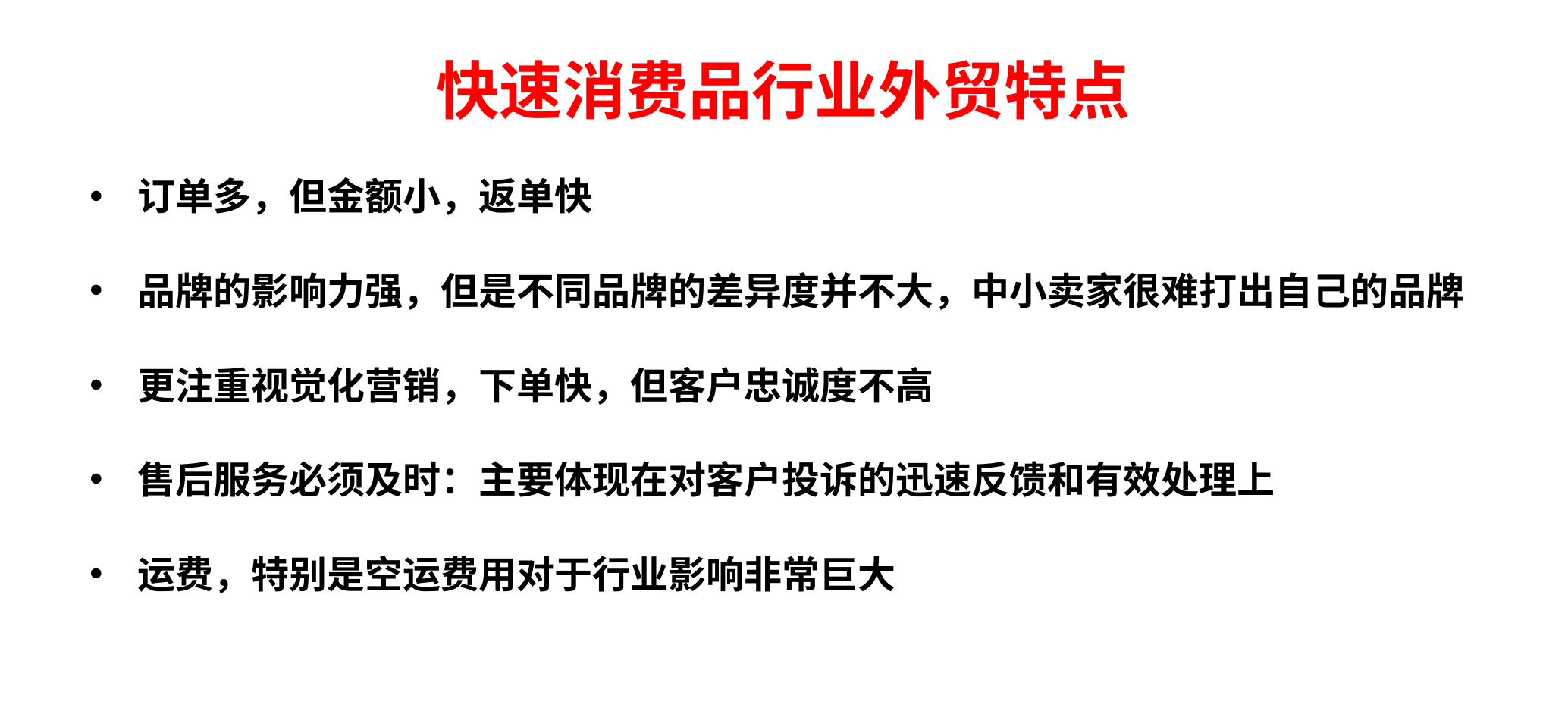

订单多，但金额小，返单快

品牌的影响力强，但是不同品牌的差异度并不大，中小卖家很难打出自己的品牌

更注重视觉化营销，下单快，但客户忠诚度不高

售后服务必须及时：主要体现在对客户投诉的迅速反馈和有效处理上

运费，特别是空运费用对于行业影响非常巨大
# 快速消费品行业外贸特点
6